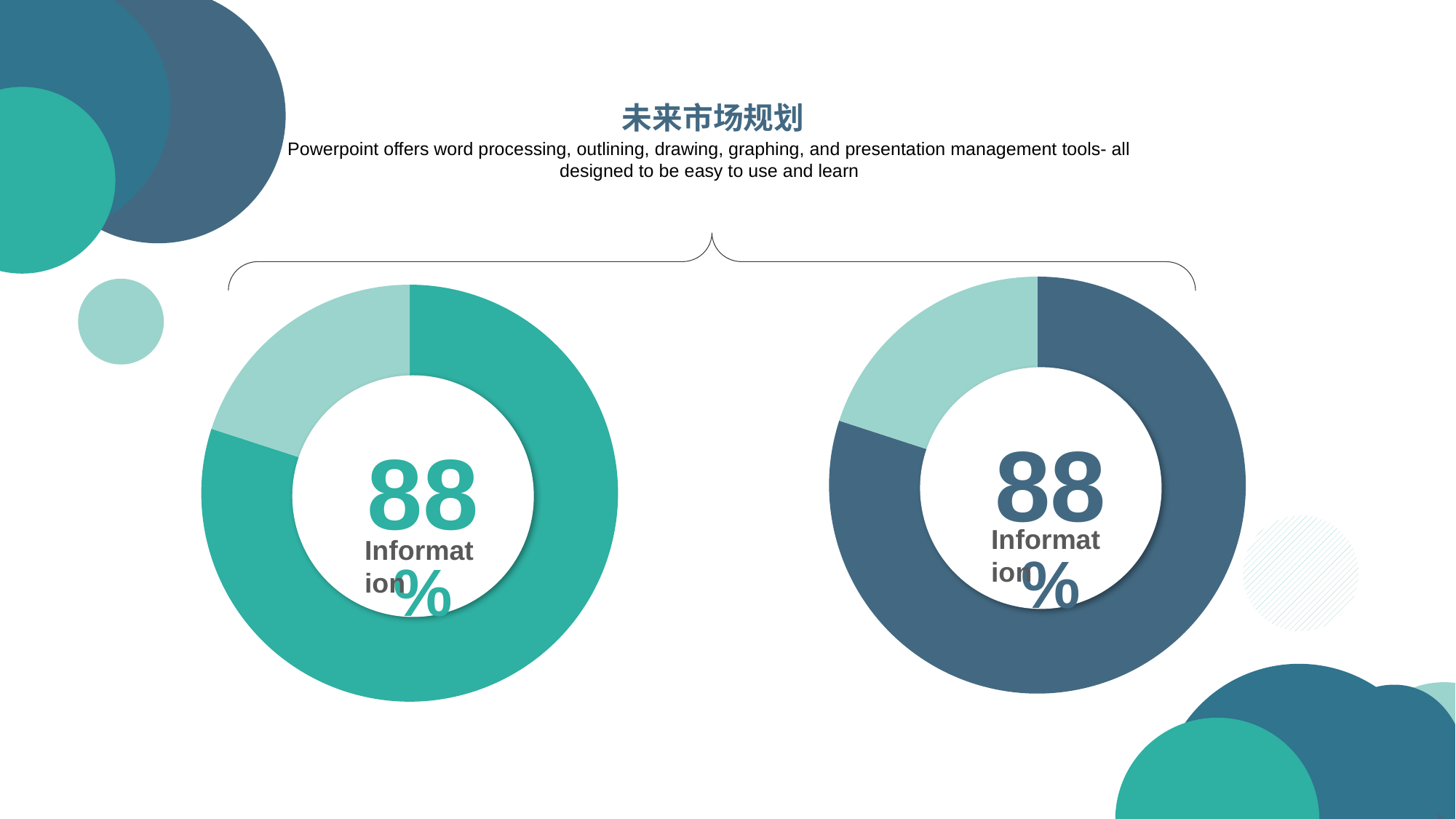

未来市场规划
Powerpoint offers word processing, outlining, drawing, graphing, and presentation management tools- all designed to be easy to use and learn

### Chart

| Category | 销售额 |
|---|---|
| 第一季度 | 8.0 |
| 第二季度 | 2.0 |
88%
Information

### Chart

| Category | 销售额 |
|---|---|
| 第一季度 | 8.0 |
| 第二季度 | 2.0 |
88%
Information